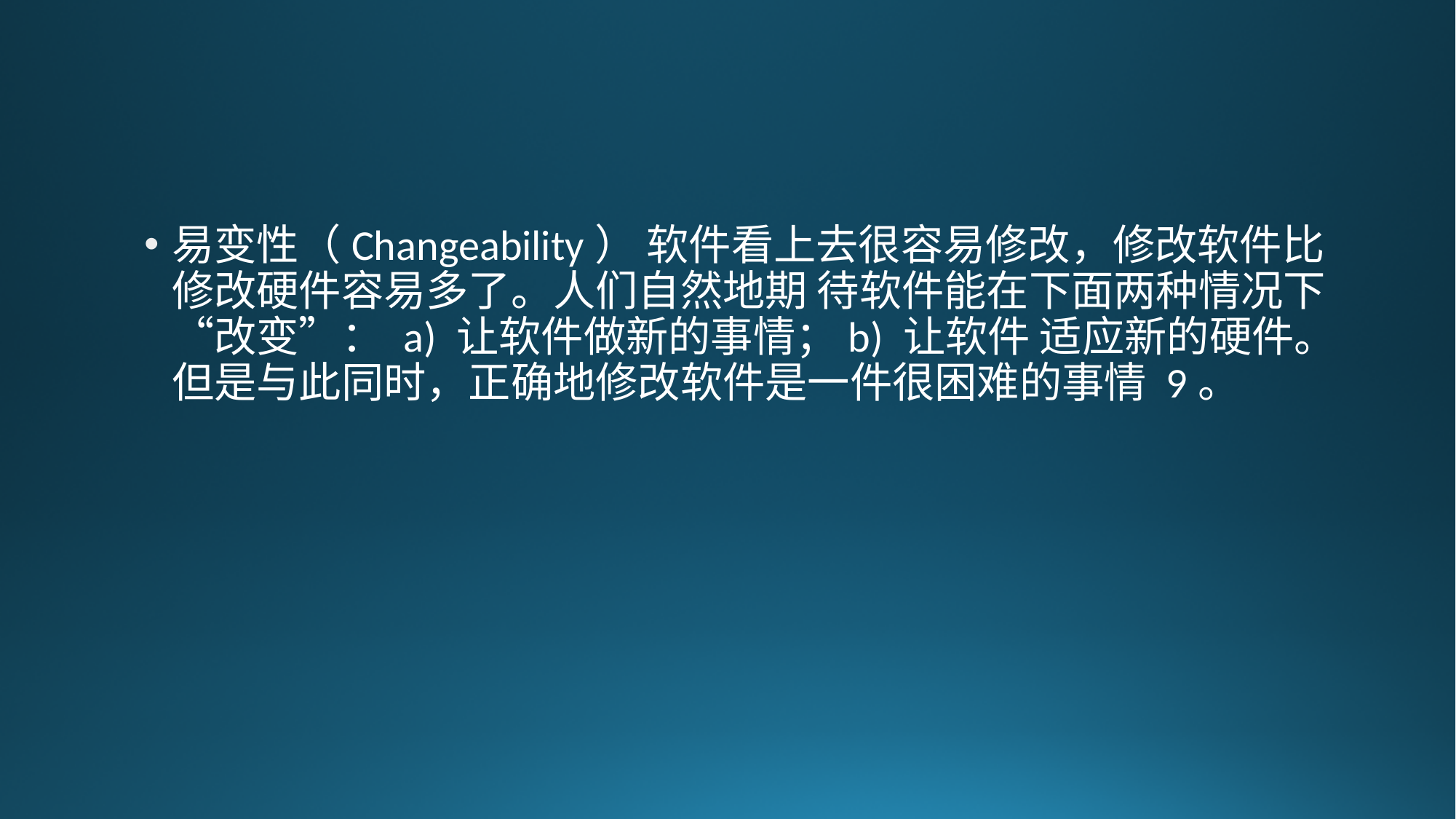

#
易变性（Changeability） 软件看上去很容易修改，修改软件比修改硬件容易多了。人们自然地期 待软件能在下面两种情况下“改变”： a) 让软件做新的事情；b) 让软件 适应新的硬件。但是与此同时，正确地修改软件是一件很困难的事情 9。